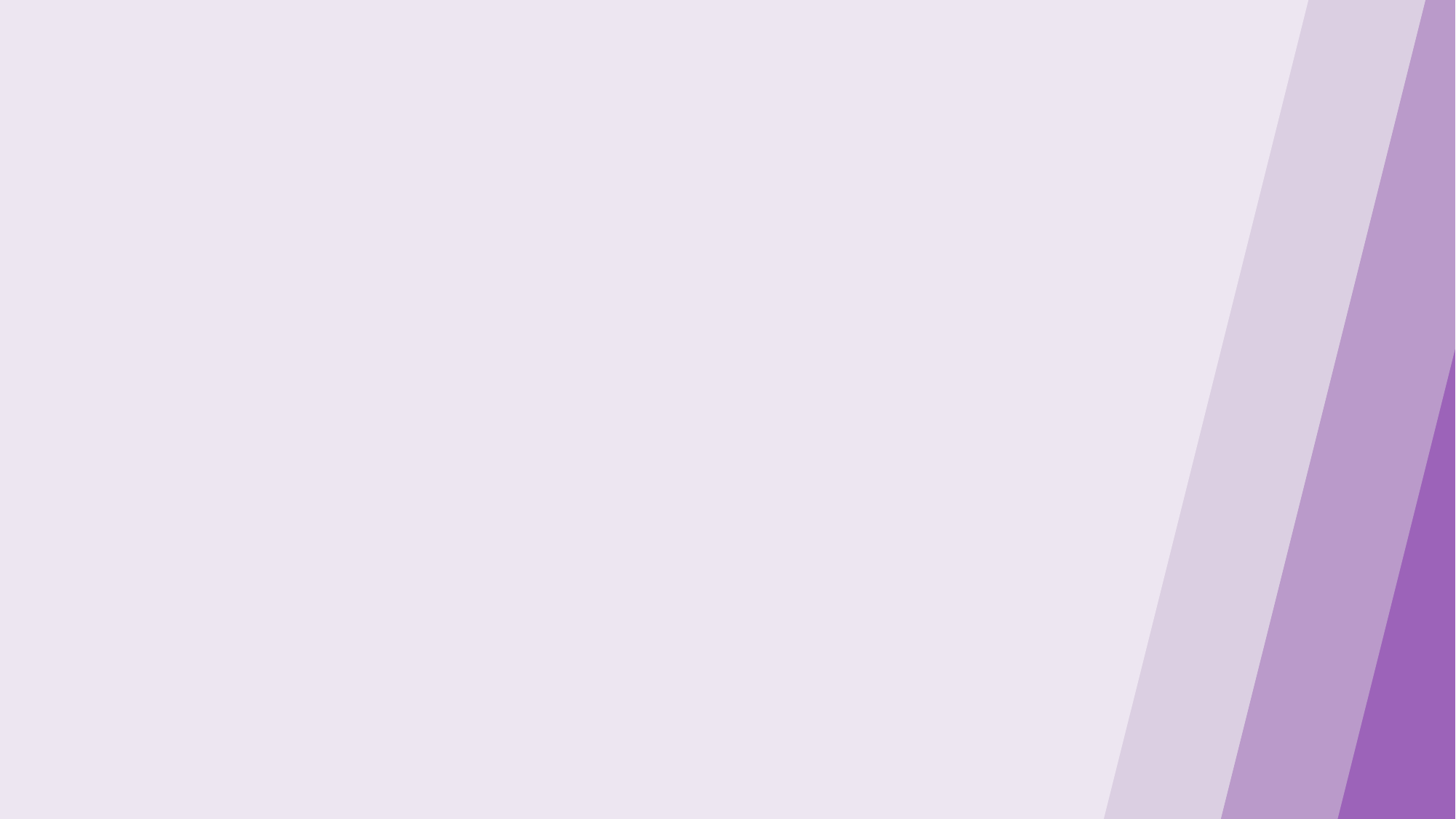

2023 SUMMER MOGAKSO
창창하고 훈훈한 띵거니
202020752 한재훈
202020803 창경현
202020770 이명건